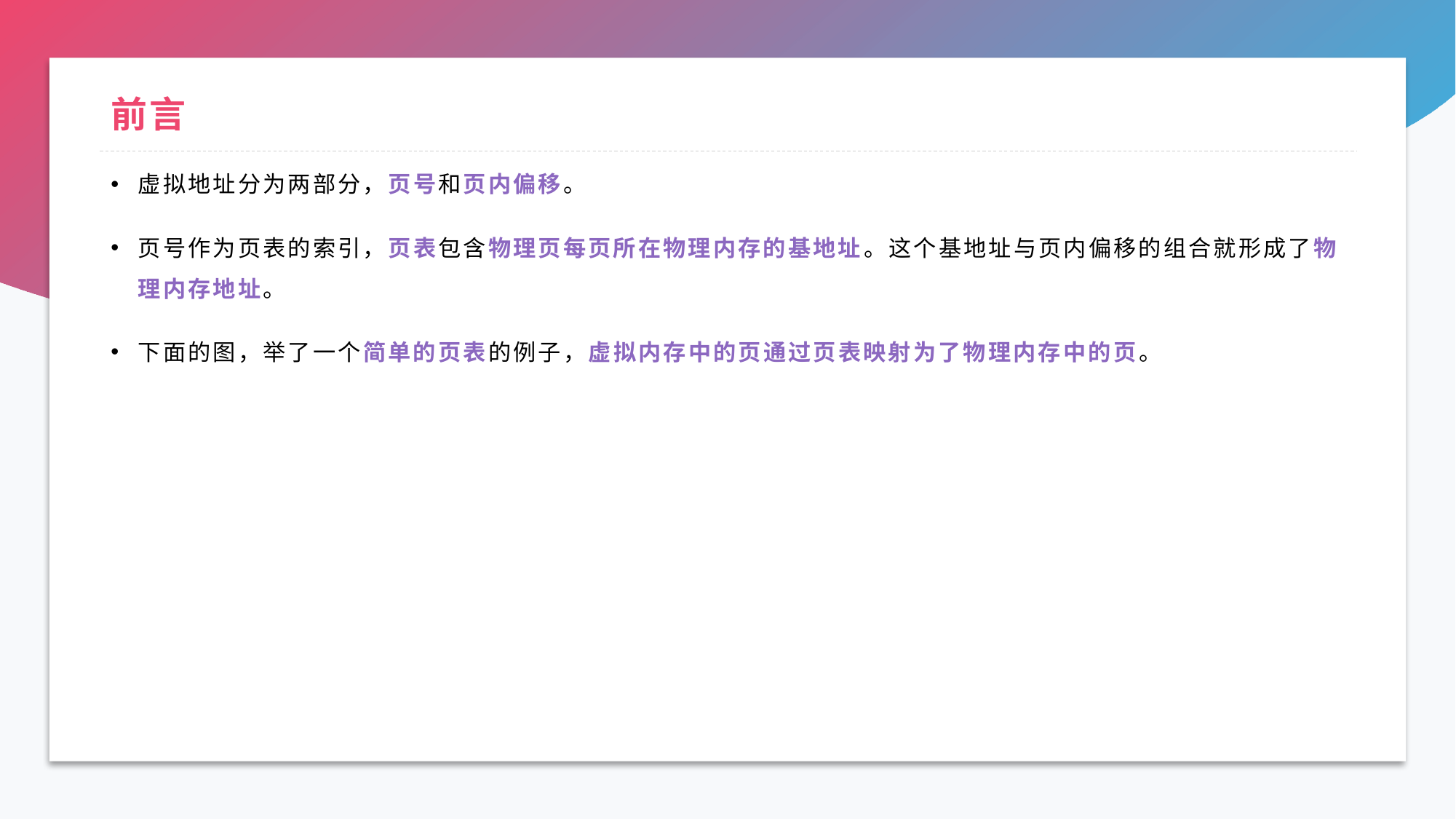

# 前言
虚拟地址分为两部分，页号和页内偏移。
页号作为页表的索引，页表包含物理页每页所在物理内存的基地址。这个基地址与页内偏移的组合就形成了物理内存地址。
下面的图，举了一个简单的页表的例子，虚拟内存中的页通过页表映射为了物理内存中的页。